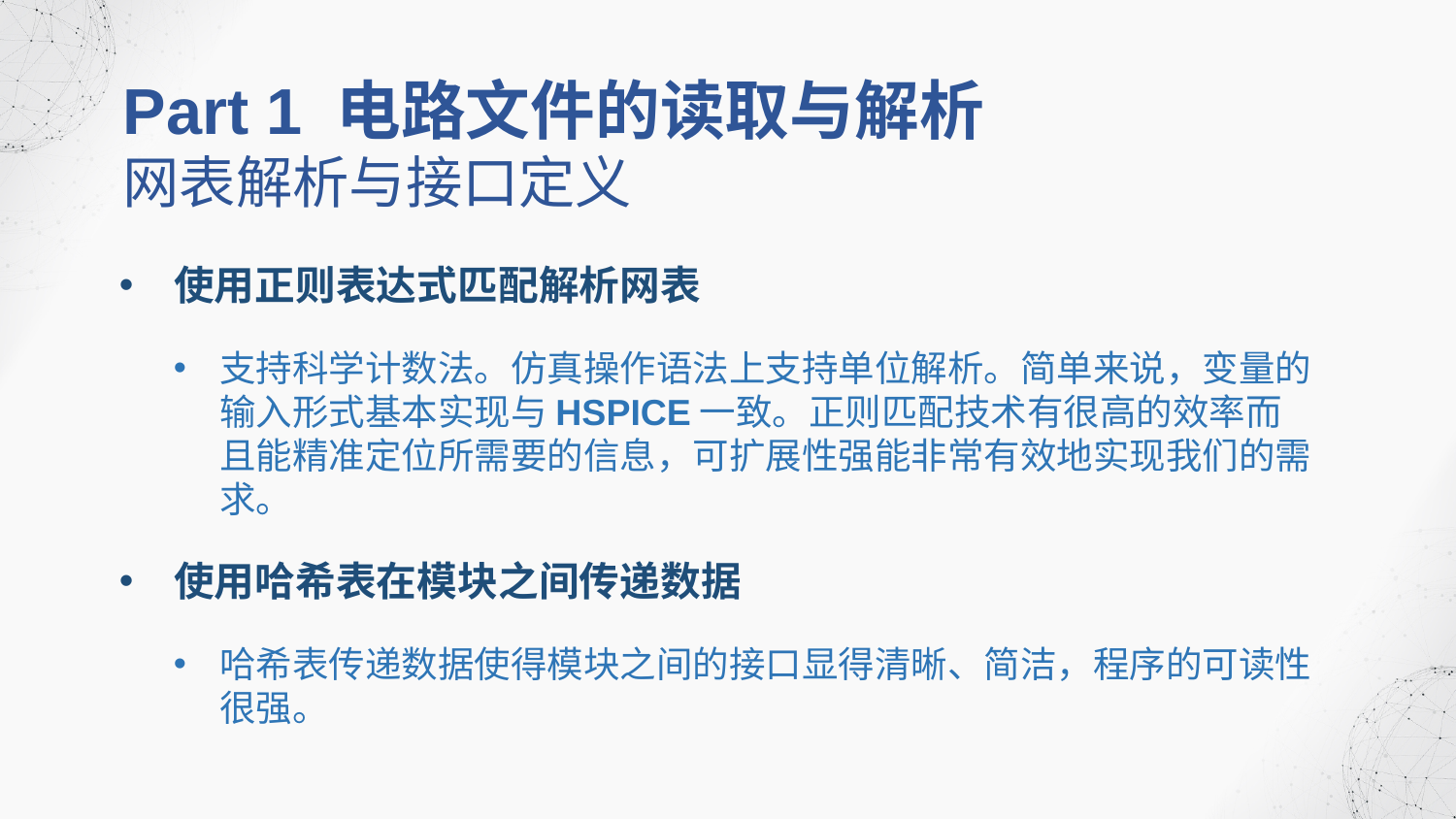

Part 1 电路文件的读取与解析
网表解析与接口定义
使用正则表达式匹配解析网表
支持科学计数法。仿真操作语法上支持单位解析。简单来说，变量的输入形式基本实现与HSPICE一致。正则匹配技术有很高的效率而且能精准定位所需要的信息，可扩展性强能非常有效地实现我们的需求。
使用哈希表在模块之间传递数据
哈希表传递数据使得模块之间的接口显得清晰、简洁，程序的可读性很强。